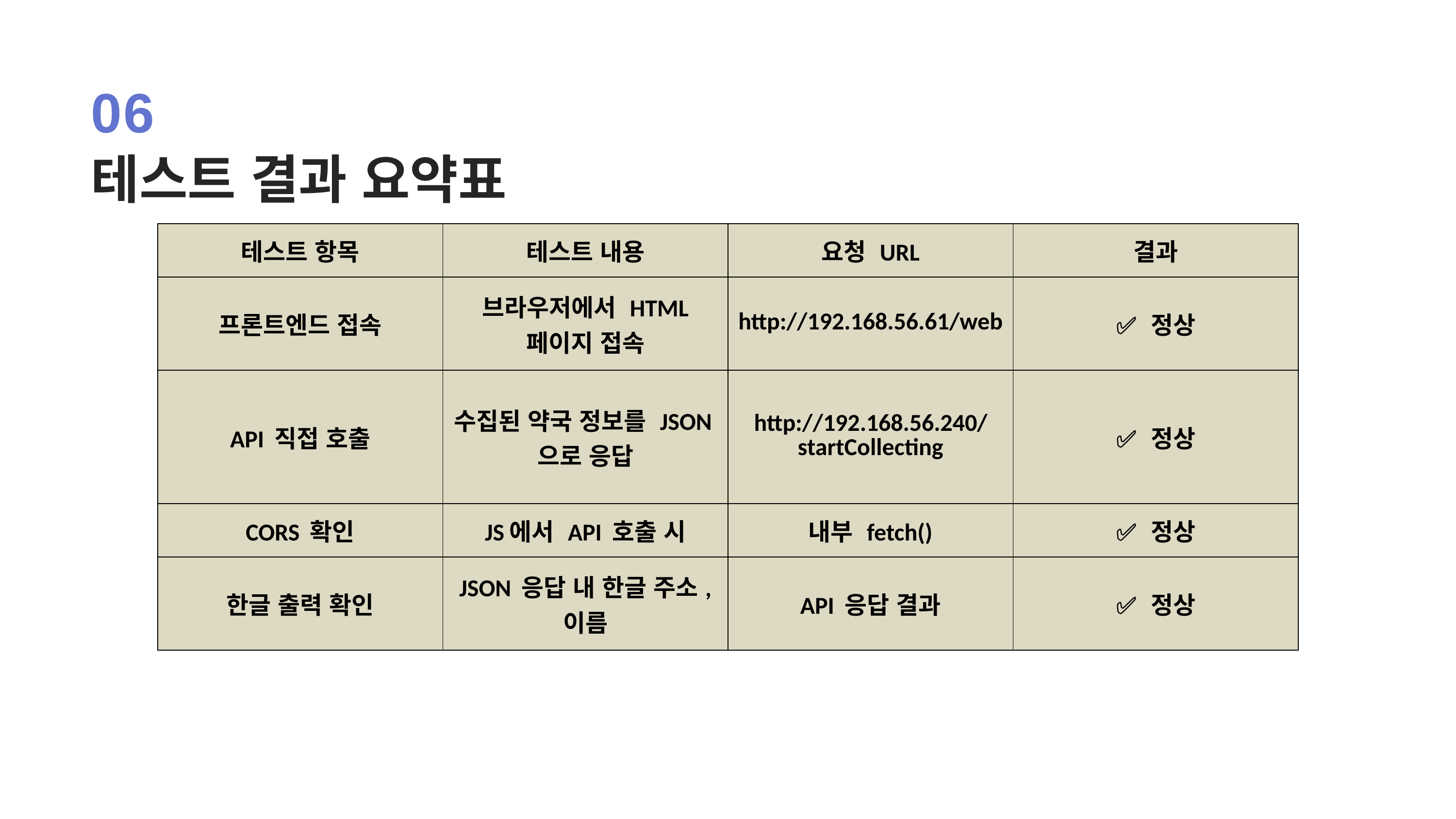

06
테스트 결과 요약표
| 테스트 항목 | 테스트 내용 | 요청 URL | 결과 |
| --- | --- | --- | --- |
| 프론트엔드 접속 | 브라우저에서 HTML 페이지 접속 | http://192.168.56.61/web | ✅ 정상 |
| API 직접 호출 | 수집된 약국 정보를 JSON으로 응답 | http://192.168.56.240/startCollecting | ✅ 정상 |
| CORS 확인 | JS에서 API 호출 시 | 내부 fetch() | ✅ 정상 |
| 한글 출력 확인 | JSON 응답 내 한글 주소, 이름 | API 응답 결과 | ✅ 정상 |